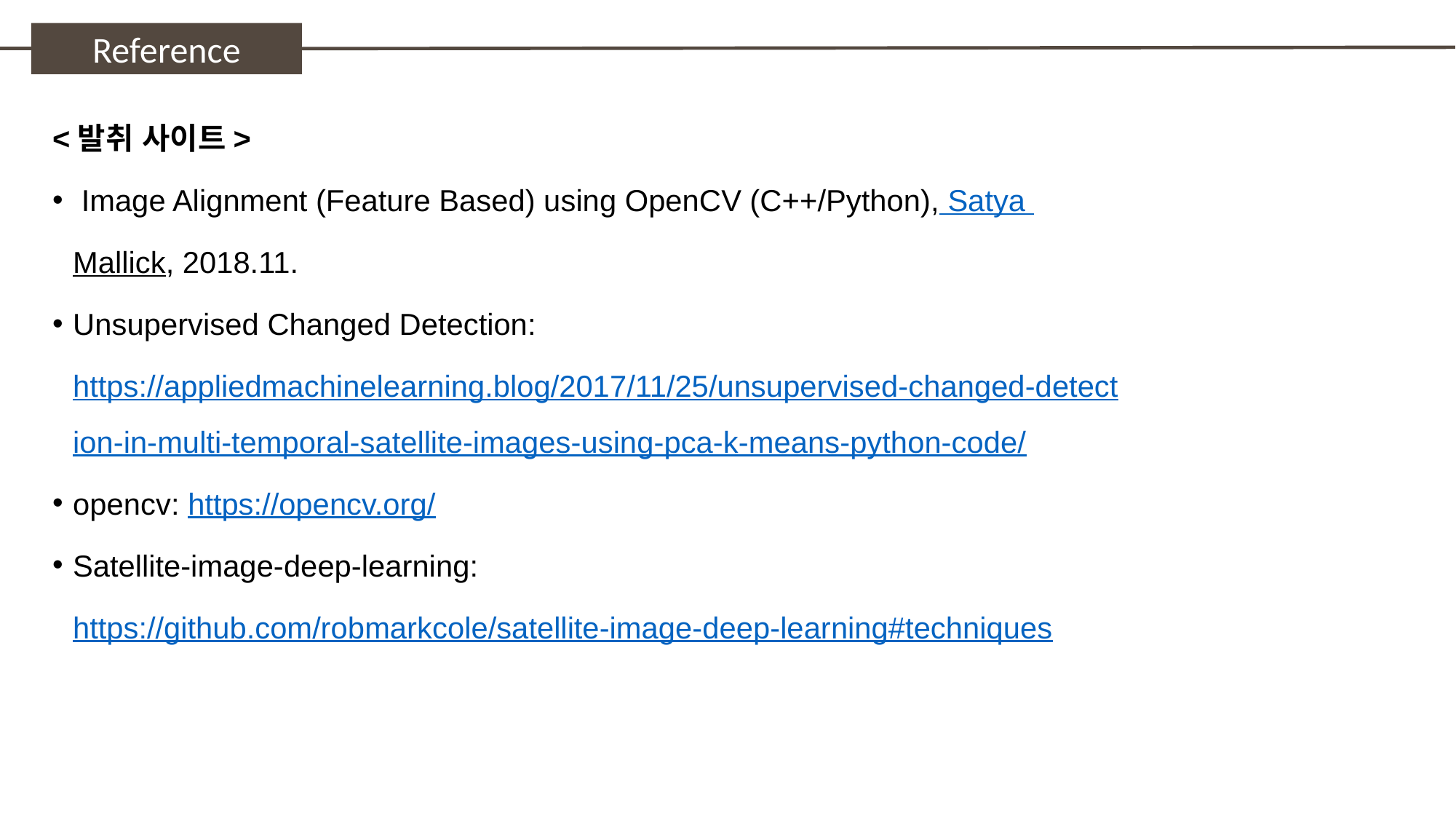

Reference
<발취 사이트>
 Image Alignment (Feature Based) using OpenCV (C++/Python), Satya Mallick, 2018.11.
Unsupervised Changed Detection: https://appliedmachinelearning.blog/2017/11/25/unsupervised-changed-detection-in-multi-temporal-satellite-images-using-pca-k-means-python-code/
opencv: https://opencv.org/
Satellite-image-deep-learning: https://github.com/robmarkcole/satellite-image-deep-learning#techniques